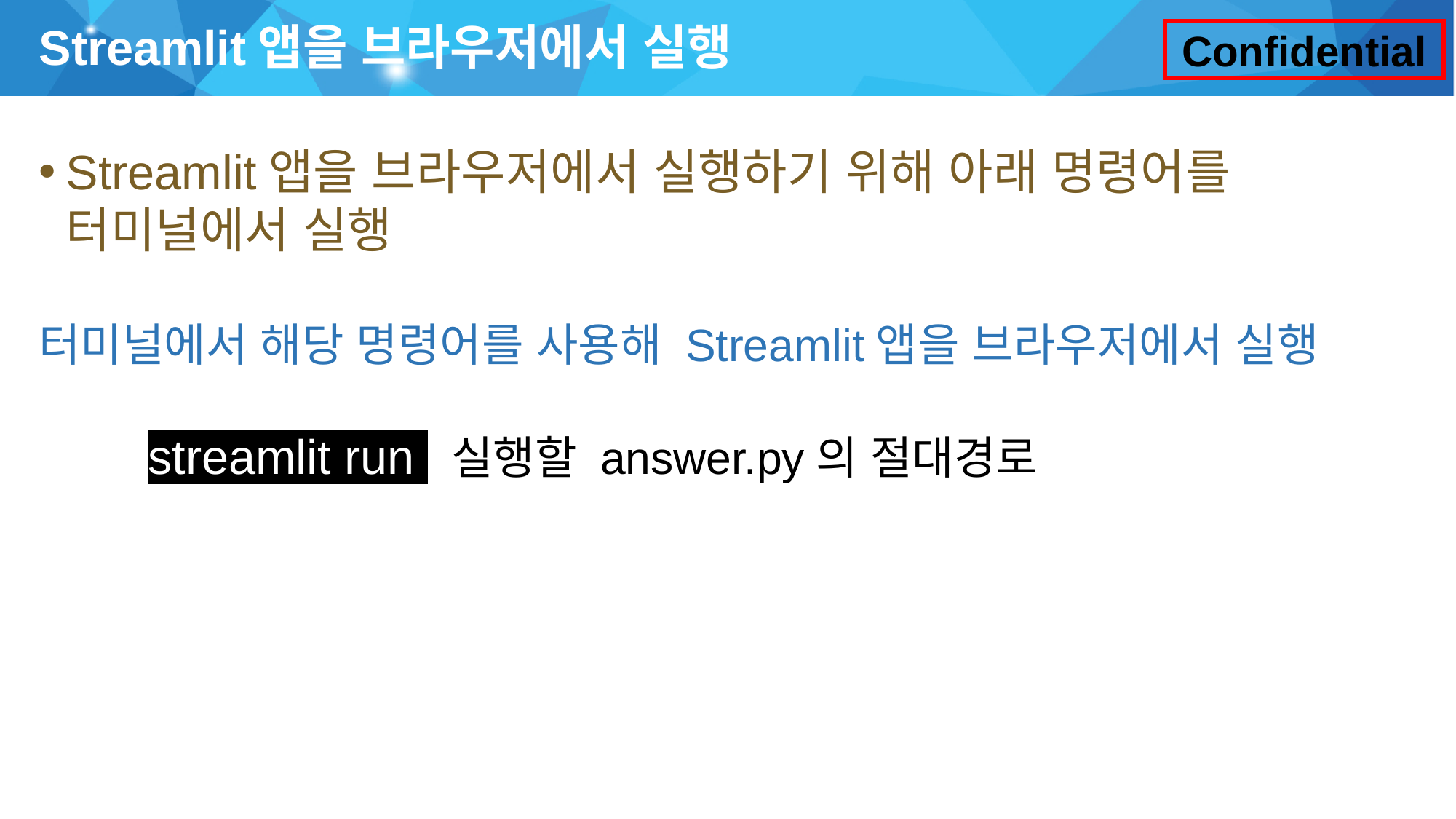

# Streamlit앱을 브라우저에서 실행
Streamlit앱을 브라우저에서 실행하기 위해 아래 명령어를 터미널에서 실행

터미널에서 해당 명령어를 사용해 Streamlit앱을 브라우저에서 실행

	streamlit run  실행할 answer.py의 절대경로